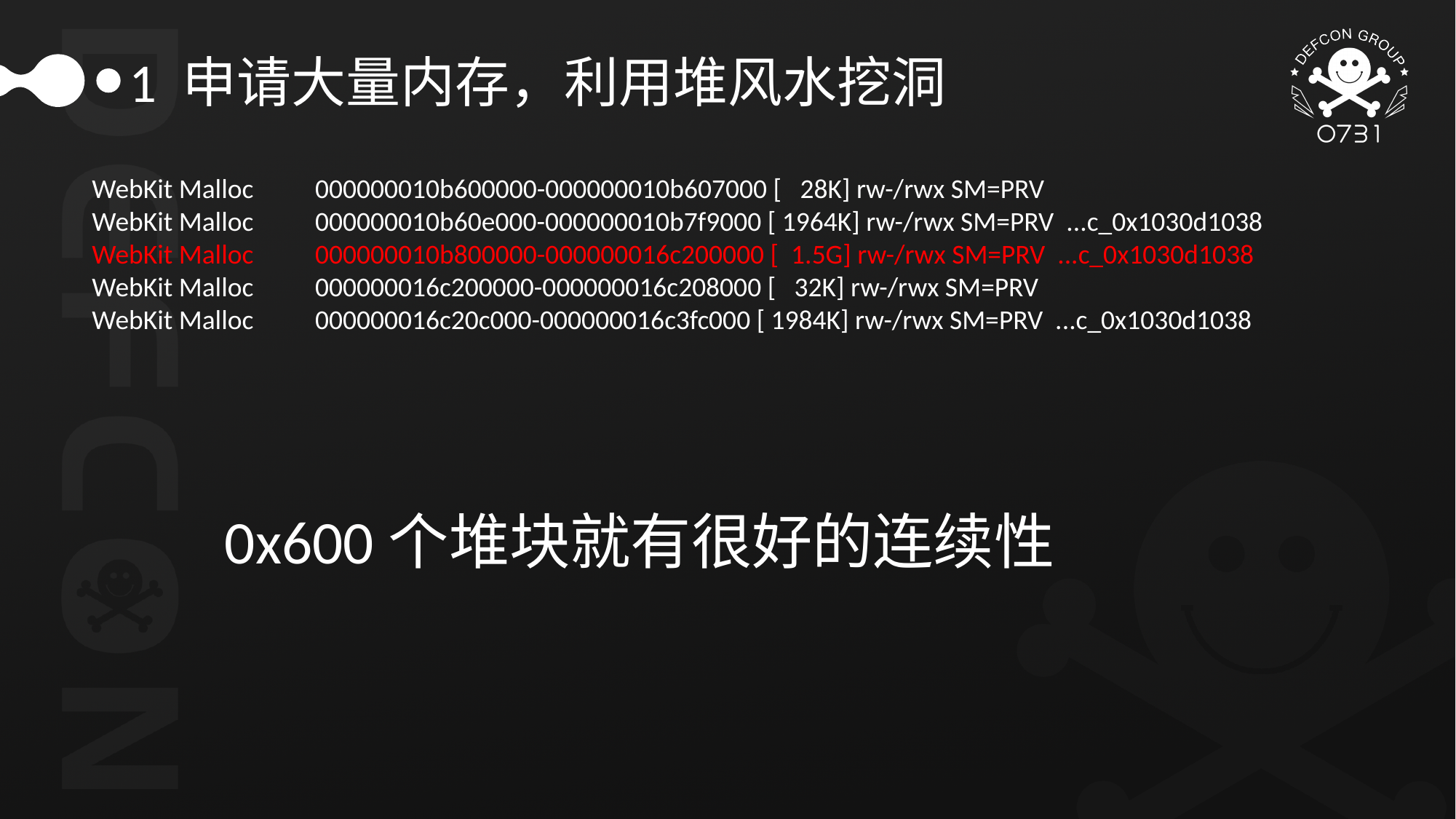

1 申请大量内存，利用堆风水挖洞

WebKit Malloc          000000010b600000-000000010b607000 [   28K] rw-/rwx SM=PRV
WebKit Malloc          000000010b60e000-000000010b7f9000 [ 1964K] rw-/rwx SM=PRV  ...c_0x1030d1038
WebKit Malloc          000000010b800000-000000016c200000 [  1.5G] rw-/rwx SM=PRV  ...c_0x1030d1038
WebKit Malloc          000000016c200000-000000016c208000 [   32K] rw-/rwx SM=PRV
WebKit Malloc          000000016c20c000-000000016c3fc000 [ 1984K] rw-/rwx SM=PRV  ...c_0x1030d1038
0x600个堆块就有很好的连续性